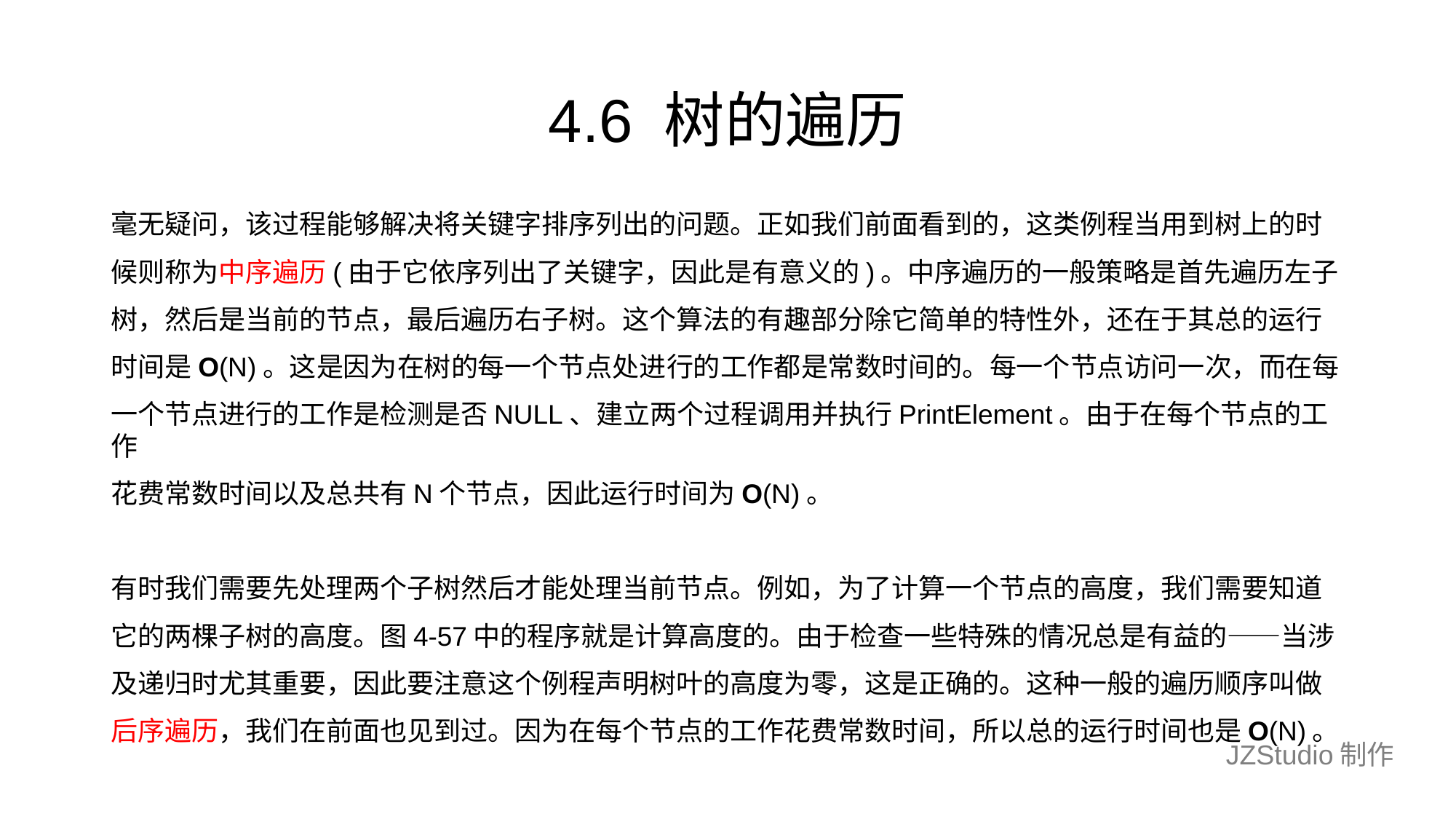

# 4.6 树的遍历
毫无疑问，该过程能够解决将关键字排序列出的问题。正如我们前面看到的，这类例程当用到树上的时
候则称为中序遍历(由于它依序列出了关键字，因此是有意义的)。中序遍历的一般策略是首先遍历左子
树，然后是当前的节点，最后遍历右子树。这个算法的有趣部分除它简单的特性外，还在于其总的运行
时间是O(N)。这是因为在树的每一个节点处进行的工作都是常数时间的。每一个节点访问一次，而在每
一个节点进行的工作是检测是否NULL、建立两个过程调用并执行PrintElement。由于在每个节点的工作
花费常数时间以及总共有N个节点，因此运行时间为O(N)。

有时我们需要先处理两个子树然后才能处理当前节点。例如，为了计算一个节点的高度，我们需要知道
它的两棵子树的高度。图4-57中的程序就是计算高度的。由于检查一些特殊的情况总是有益的——当涉
及递归时尤其重要，因此要注意这个例程声明树叶的高度为零，这是正确的。这种一般的遍历顺序叫做
后序遍历，我们在前面也见到过。因为在每个节点的工作花费常数时间，所以总的运行时间也是O(N)。